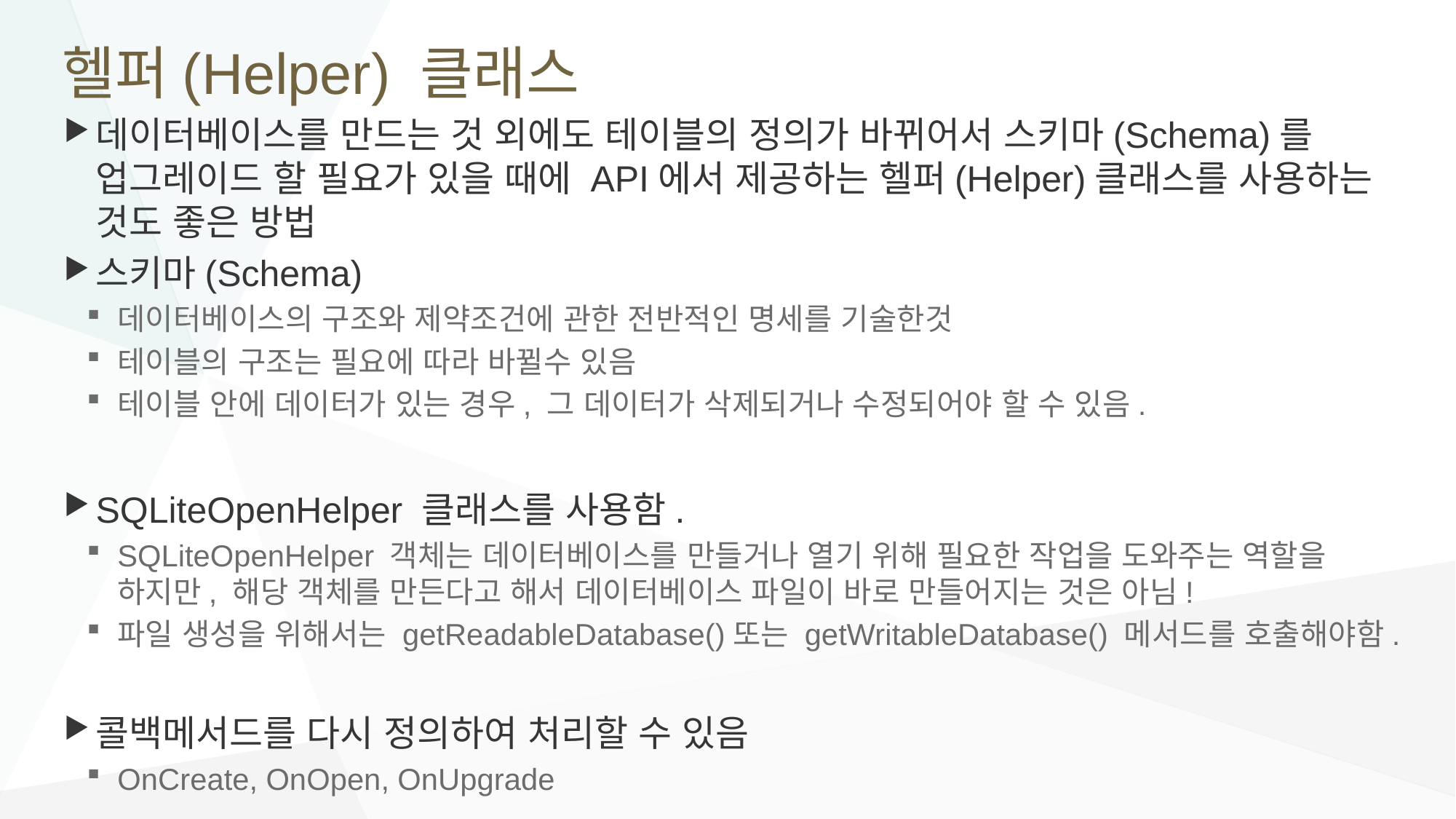

# 헬퍼(Helper) 클래스
데이터베이스를 만드는 것 외에도 테이블의 정의가 바뀌어서 스키마(Schema)를 업그레이드 할 필요가 있을 때에 API에서 제공하는 헬퍼(Helper)클래스를 사용하는 것도 좋은 방법
스키마(Schema)
데이터베이스의 구조와 제약조건에 관한 전반적인 명세를 기술한것
테이블의 구조는 필요에 따라 바뀔수 있음
테이블 안에 데이터가 있는 경우, 그 데이터가 삭제되거나 수정되어야 할 수 있음.

SQLiteOpenHelper 클래스를 사용함.
SQLiteOpenHelper 객체는 데이터베이스를 만들거나 열기 위해 필요한 작업을 도와주는 역할을 하지만, 해당 객체를 만든다고 해서 데이터베이스 파일이 바로 만들어지는 것은 아님!
파일 생성을 위해서는 getReadableDatabase()또는 getWritableDatabase() 메서드를 호출해야함.

콜백메서드를 다시 정의하여 처리할 수 있음
OnCreate, OnOpen, OnUpgrade